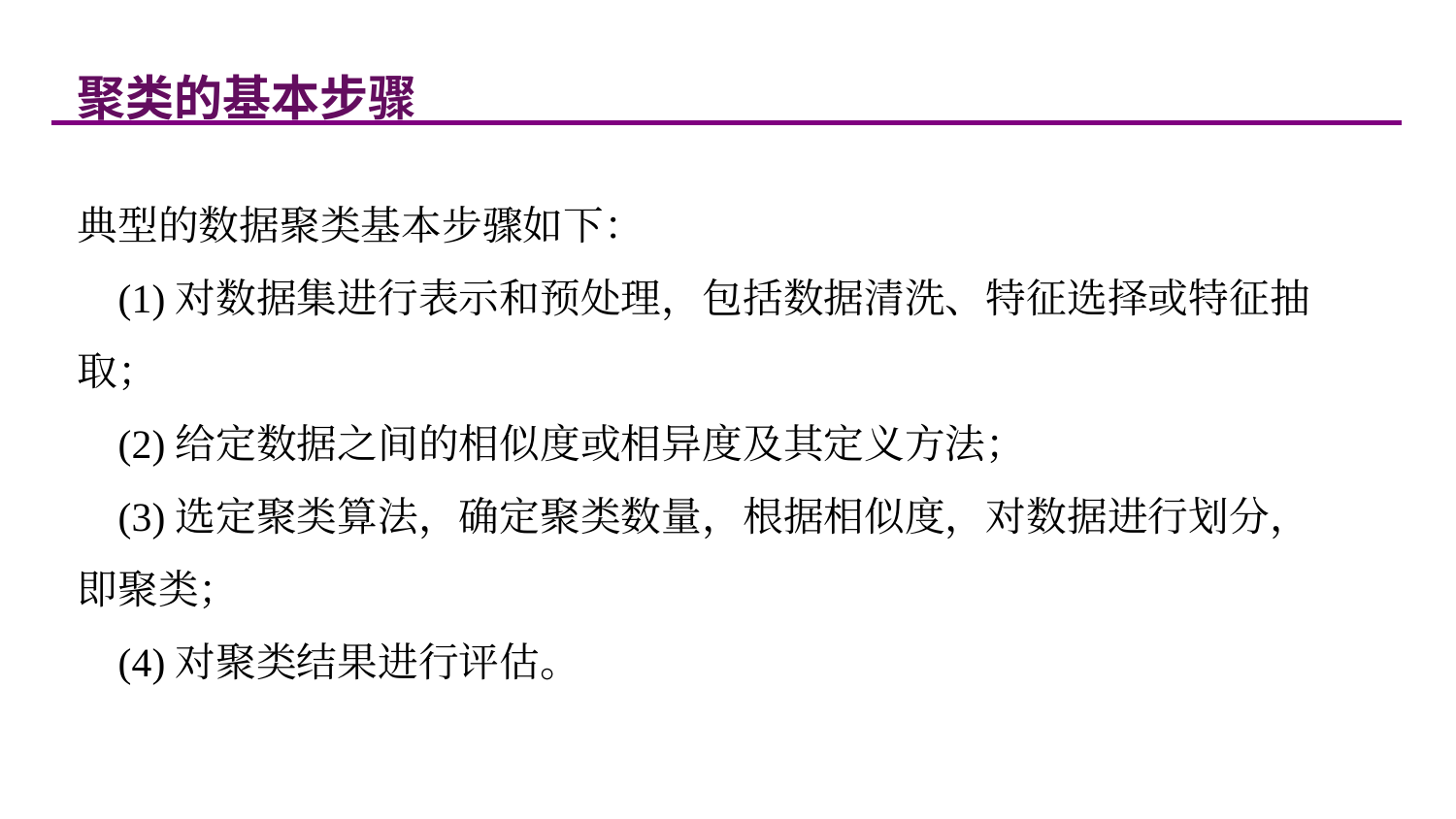

聚类的基本步骤
典型的数据聚类基本步骤如下：
    (1)对数据集进行表示和预处理，包括数据清洗、特征选择或特征抽取；
    (2)给定数据之间的相似度或相异度及其定义方法；
    (3)选定聚类算法，确定聚类数量，根据相似度，对数据进行划分，即聚类；
    (4)对聚类结果进行评估。